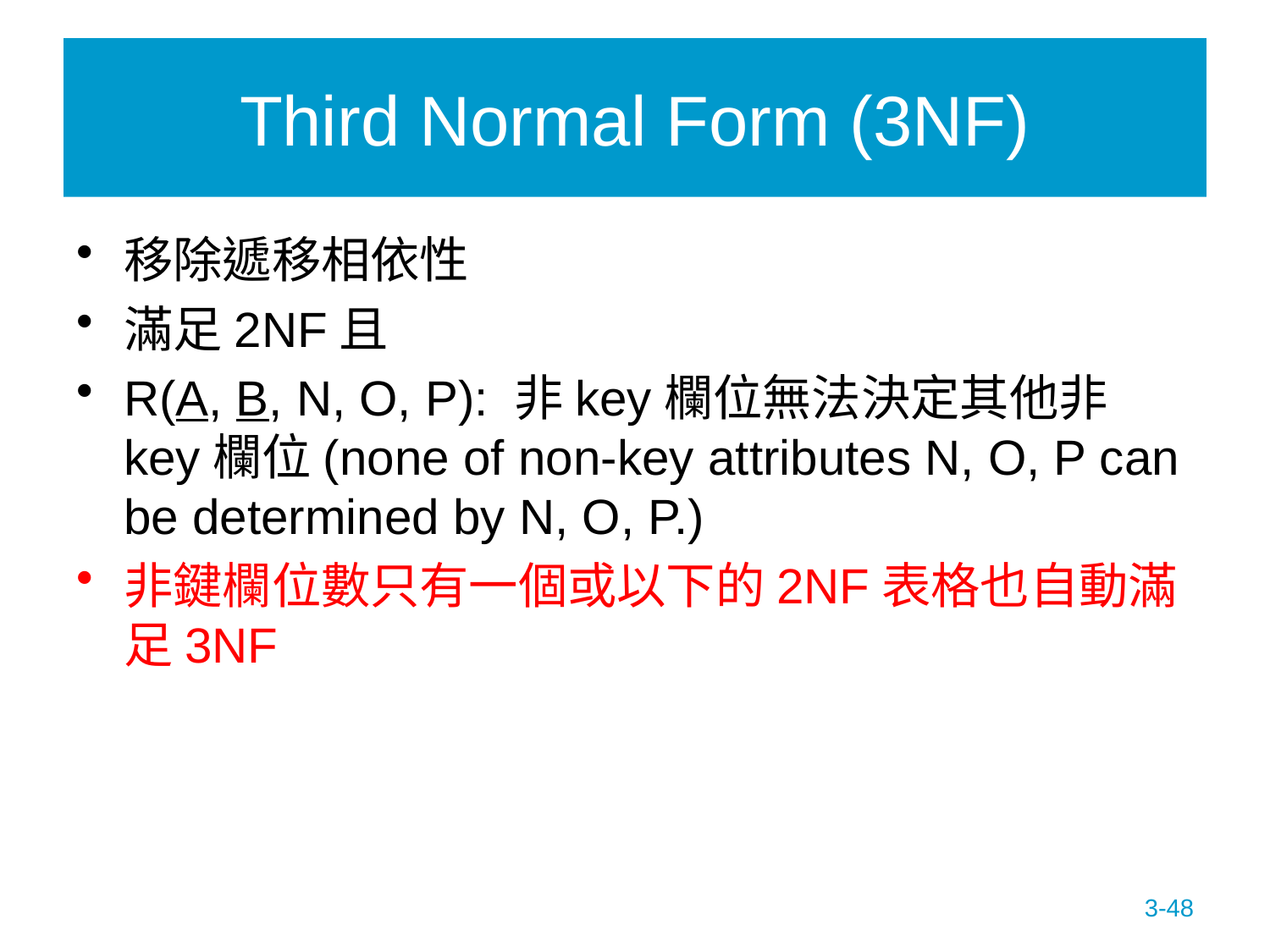

Third Normal Form (3NF)
移除遞移相依性
滿足2NF且
R(A, B, N, O, P): 非key欄位無法決定其他非key欄位(none of non-key attributes N, O, P can be determined by N, O, P.)
非鍵欄位數只有一個或以下的2NF表格也自動滿足3NF

3-48